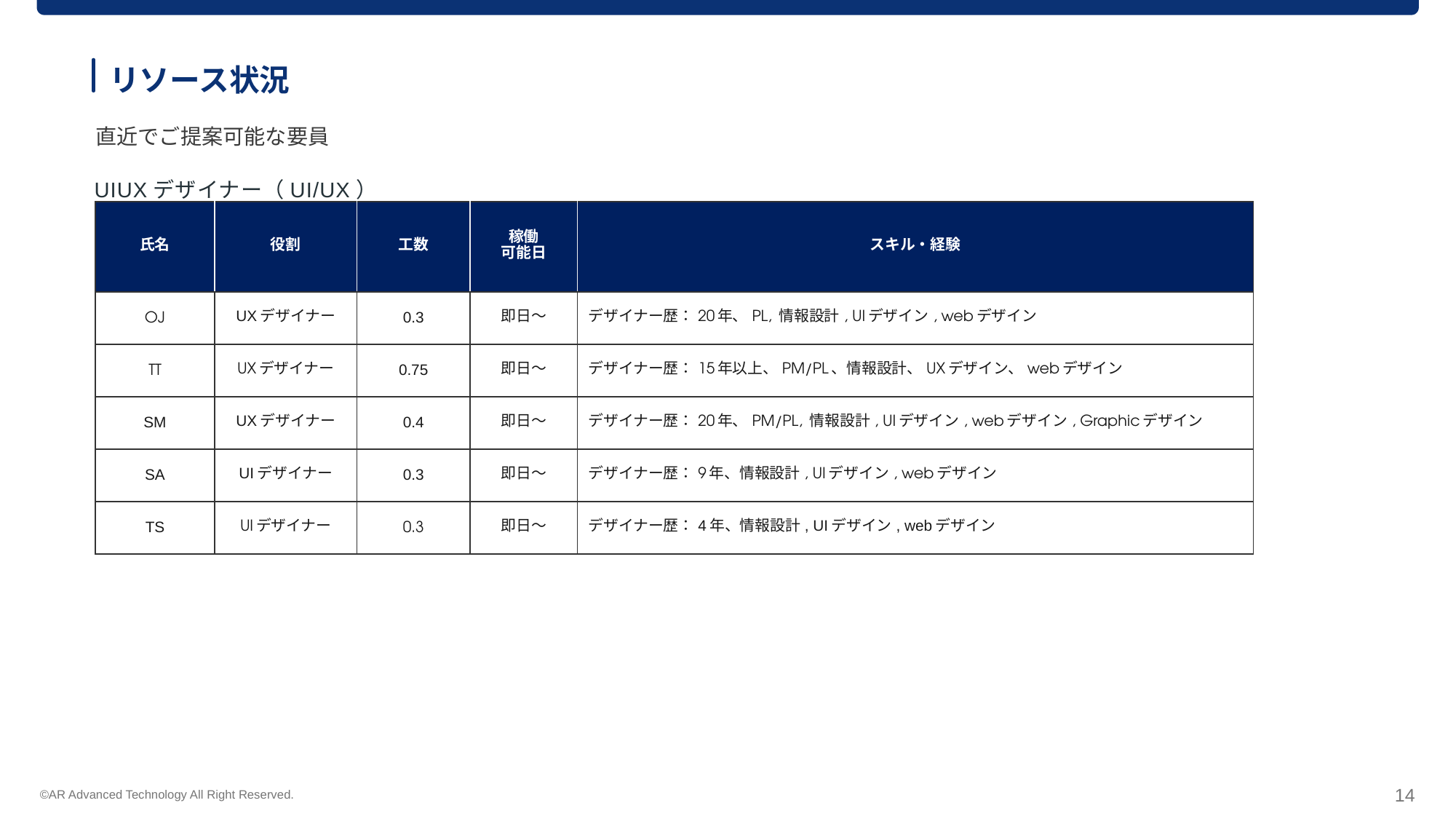

リソース状況
直近でご提案可能な要員
UIUXデザイナー（UI/UX）
| 氏名 | 役割 | 工数 | 稼働 可能日 | スキル・経験 |
| --- | --- | --- | --- | --- |
| OJ | UXデザイナー | 0.3 | 即日～ | デザイナー歴：20年、PL, 情報設計, UIデザイン, webデザイン |
| TT | UXデザイナー | 0.75 | 即日～ | デザイナー歴：15年以上、PM/PL、情報設計、UXデザイン、webデザイン |
| SM | UXデザイナー | 0.4 | 即日～ | デザイナー歴：20年、PM/PL, 情報設計, UIデザイン, webデザイン, Graphicデザイン |
| SA | UIデザイナー | 0.3 | 即日～ | デザイナー歴：9年、情報設計, UIデザイン, webデザイン |
| TS | UIデザイナー | 0.3 | 即日～ | デザイナー歴：4年、情報設計, UIデザイン, webデザイン |